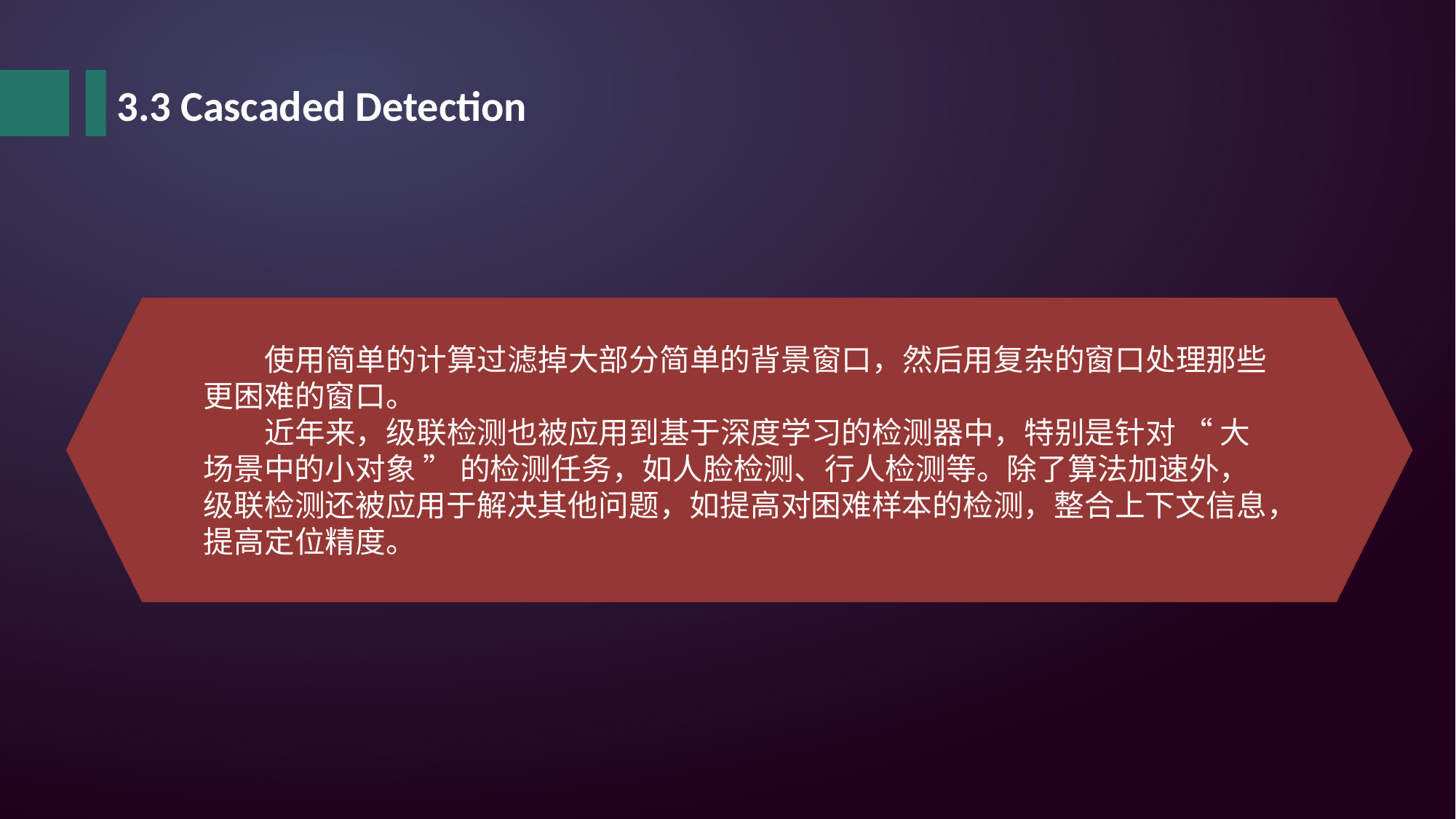

3.3 Cascaded Detection

        使用简单的计算过滤掉大部分简单的背景窗口，然后用复杂的窗口处理那些更困难的窗口。
        近年来，级联检测也被应用到基于深度学习的检测器中，特别是针对 “ 大场景中的小对象 ” 的检测任务，如人脸检测、行人检测等。除了算法加速外，级联检测还被应用于解决其他问题，如提高对困难样本的检测，整合上下文信息，提高定位精度。